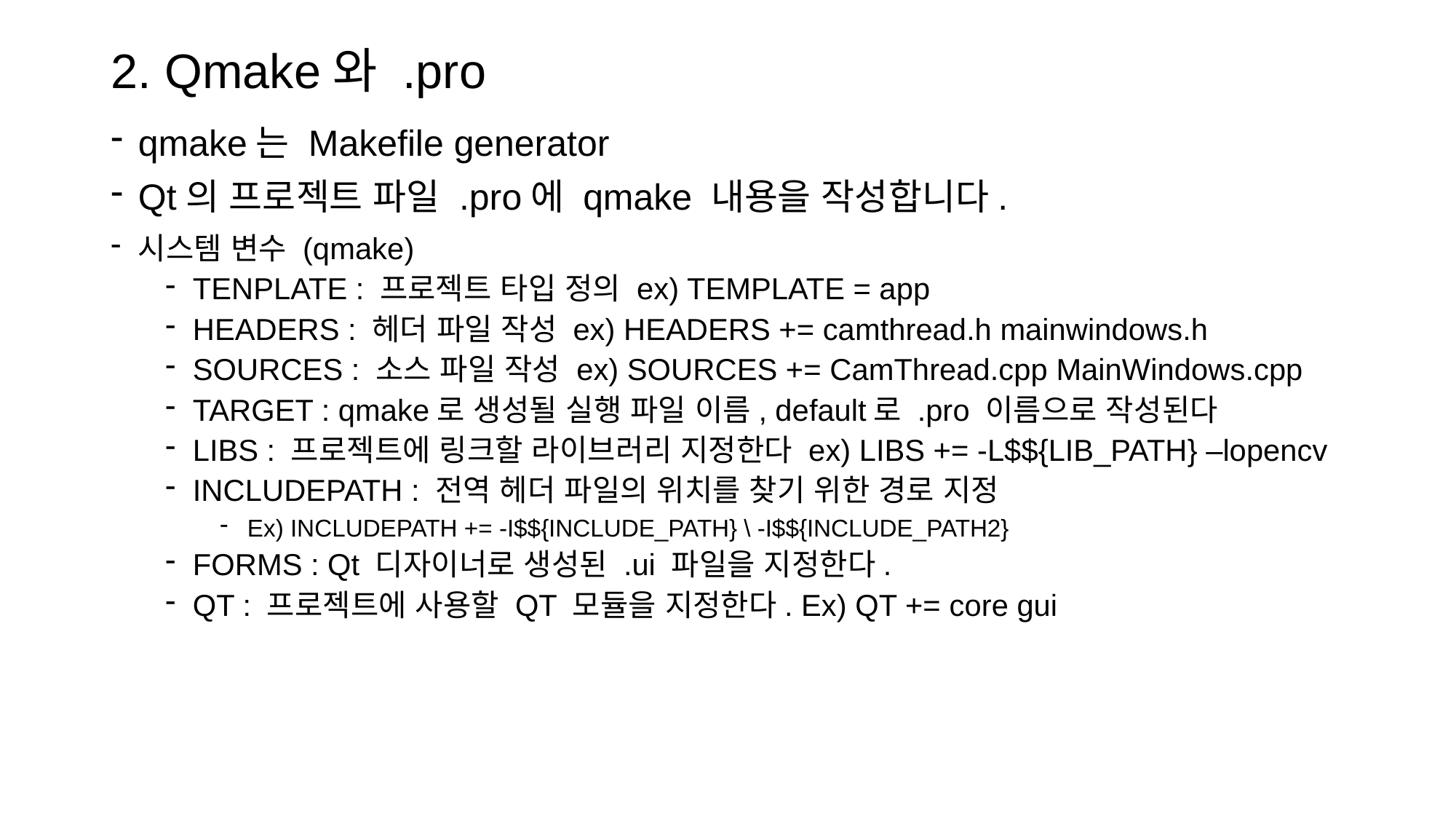

# 2. Qmake와 .pro
qmake는 Makefile generator
Qt의 프로젝트 파일 .pro에 qmake 내용을 작성합니다.
시스템 변수 (qmake)
TENPLATE : 프로젝트 타입 정의 ex) TEMPLATE = app
HEADERS : 헤더 파일 작성 ex) HEADERS += camthread.h mainwindows.h
SOURCES : 소스 파일 작성 ex) SOURCES += CamThread.cpp MainWindows.cpp
TARGET : qmake로 생성될 실행 파일 이름, default로 .pro 이름으로 작성된다
LIBS : 프로젝트에 링크할 라이브러리 지정한다 ex) LIBS += -L$${LIB_PATH} –lopencv
INCLUDEPATH : 전역 헤더 파일의 위치를 찾기 위한 경로 지정
Ex) INCLUDEPATH += -I$${INCLUDE_PATH} \ -I$${INCLUDE_PATH2}
FORMS : Qt 디자이너로 생성된 .ui 파일을 지정한다.
QT : 프로젝트에 사용할 QT 모듈을 지정한다. Ex) QT += core gui